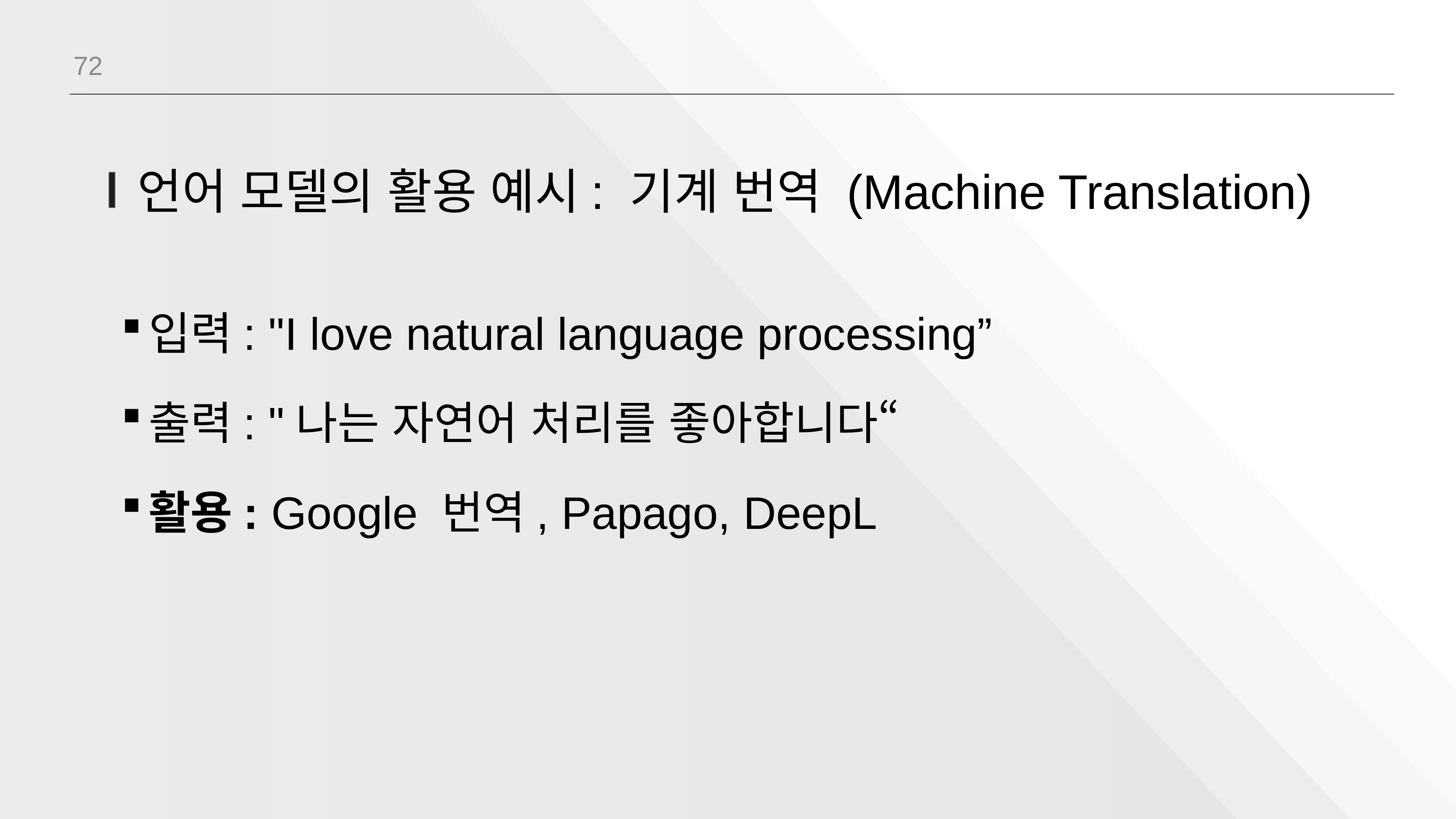

72
# 언어 모델의 활용 예시: 기계 번역 (Machine Translation)
입력: "I love natural language processing”
출력: "나는 자연어 처리를 좋아합니다“
활용: Google 번역, Papago, DeepL